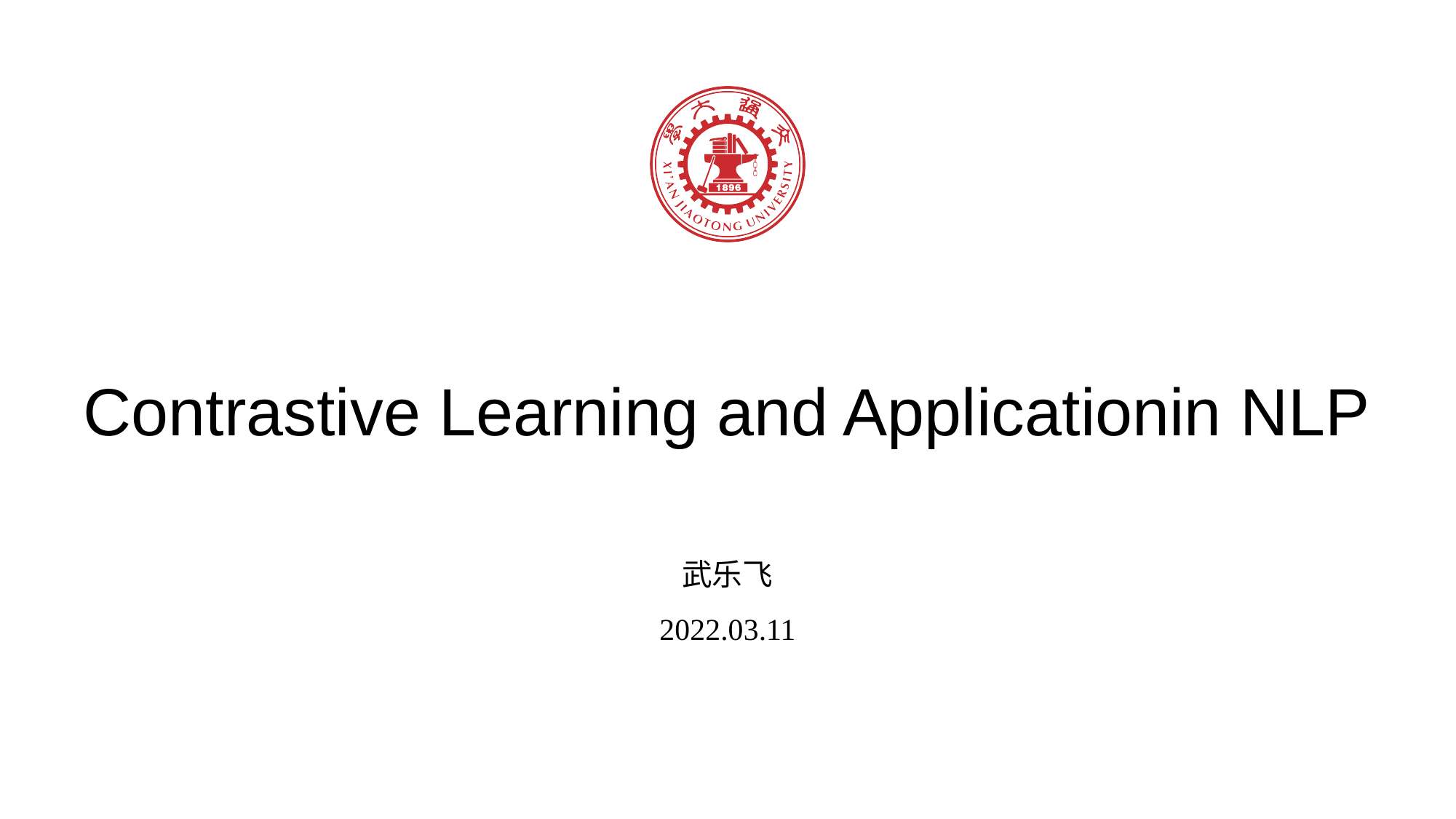

Contrastive Learning and Applicationin NLP
武乐飞
2022.03.11